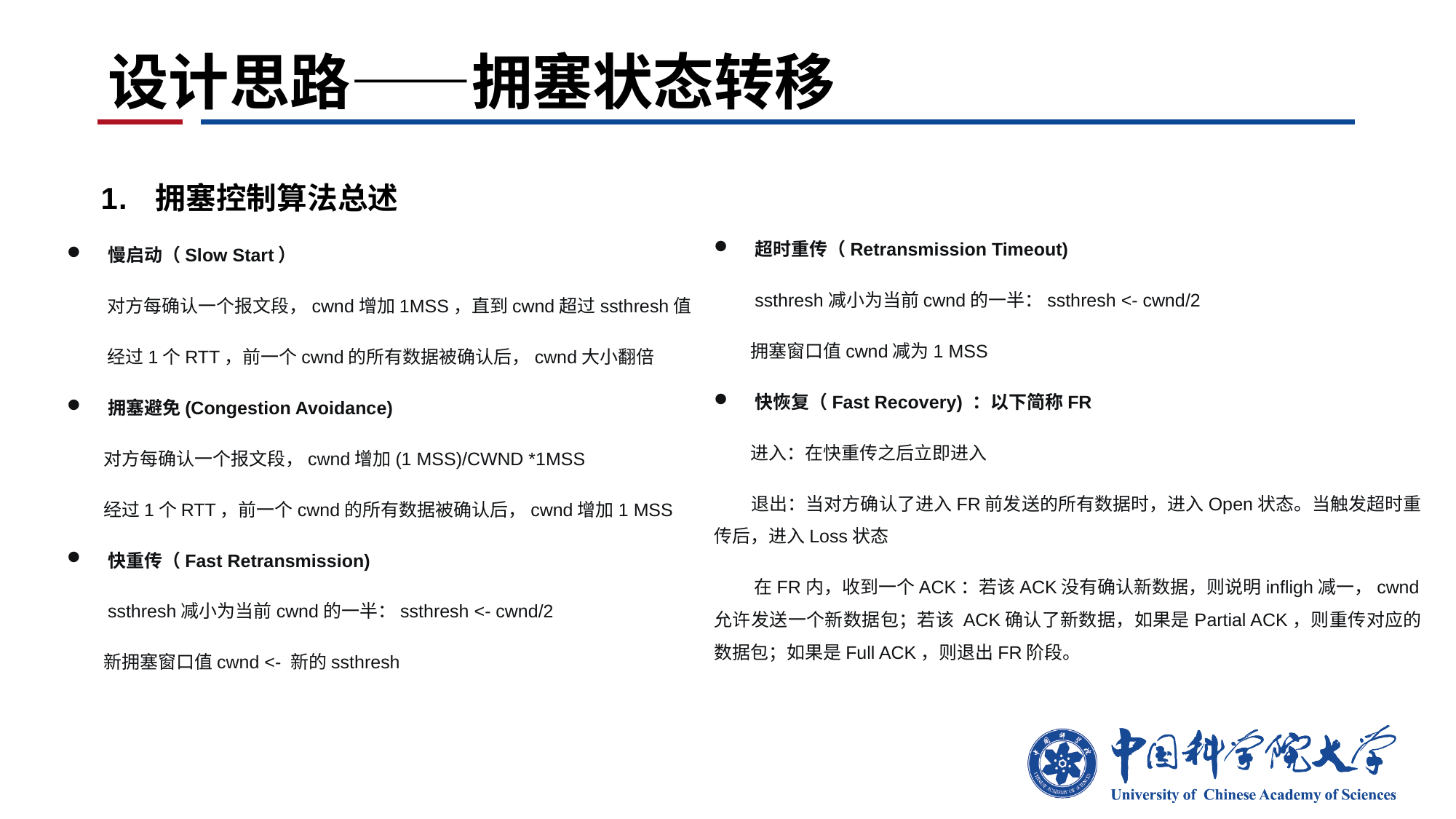

# 设计思路——拥塞状态转移
拥塞控制算法总述
超时重传（Retransmission Timeout)
        ssthresh减小为当前cwnd的一半：ssthresh <- cwnd/2
        拥塞窗口值cwnd减为1 MSS
快恢复（Fast Recovery) ：以下简称FR
        进入：在快重传之后立即进入
        退出：当对方确认了进入FR前发送的所有数据时，进入Open状态。当触发超时重传后，进入Loss状态
         在FR内，收到一个ACK：若该ACK没有确认新数据，则说明infligh减一，cwnd允许发送一个新数据包；若该 ACK确认了新数据，如果是Partial ACK，则重传对应的数据包；如果是Full ACK，则退出FR阶段。

慢启动（Slow Start）
         对方每确认一个报文段，cwnd增加1MSS，直到cwnd超过ssthresh值
         经过1个RTT，前一个cwnd的所有数据被确认后，cwnd大小翻倍
拥塞避免(Congestion Avoidance)
        对方每确认一个报文段，cwnd增加(1 MSS)/CWND *1MSS
        经过1个RTT，前一个cwnd的所有数据被确认后，cwnd增加1 MSS
快重传（Fast Retransmission)
        ssthresh减小为当前cwnd的一半：ssthresh <- cwnd/2
        新拥塞窗口值cwnd <- 新的ssthresh